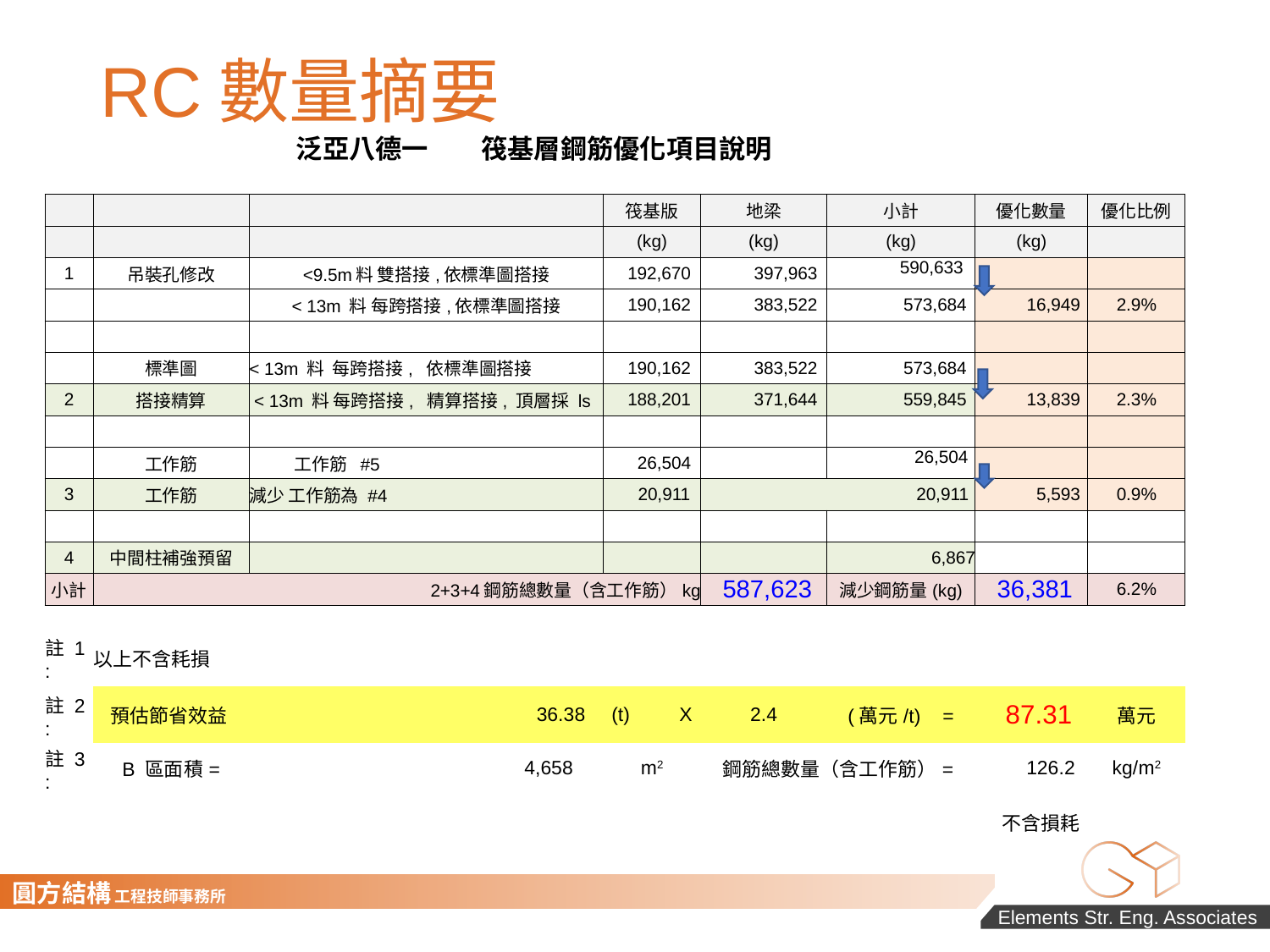

# RC數量摘要
|  | 泛亞八德一　　筏基層鋼筋優化項目說明 |  |  |  |  |  |  |
| --- | --- | --- | --- | --- | --- | --- | --- |
|  |  |  |  |  |  |  |  |
|  |  |  | 筏基版 | 地梁 | 小計 | 優化數量 | 優化比例 |
|  |  |  | (kg) | (kg) | (kg) | (kg) |  |
| 1 | 吊裝孔修改 | <9.5m料 雙搭接,依標準圖搭接 | 192,670 | 397,963 | 590,633 |  |  |
|  |  | < 13m 料 每跨搭接,依標準圖搭接 | 190,162 | 383,522 | 573,684 | 16,949 | 2.9% |
|  |  |  |  |  |  |  |  |
|  | 標準圖 | < 13m 料 每跨搭接, 依標準圖搭接 | 190,162 | 383,522 | 573,684 |  |  |
| 2 | 搭接精算 | < 13m 料 每跨搭接, 精算搭接, 頂層採 ls | 188,201 | 371,644 | 559,845 | 13,839 | 2.3% |
|  |  |  |  |  |  |  |  |
|  | 工作筋 | 工作筋 #5 | 26,504 |  | 26,504 |  |  |
| 3 | 工作筋 | 減少 工作筋為 #4 | 20,911 |  | 20,911 | 5,593 | 0.9% |
|  |  |  |  |  |  |  |  |
| 4 | 中間柱補強預留 |  |  |  | 6,867 |  |  |
| 小計 | 2+3+4鋼筋總數量（含工作筋）kg |  |  | 587,623 | 減少鋼筋量(kg) | 36,381 | 6.2% |
|  |  |  |  |  |  |  |  |
| 註 1 : | 以上不含耗損 |  |  |  |  |  |  |
| 註 2 : | 預估節省效益 | 36.38 | (t) X | 2.4 | (萬元/t) = | 87.31 | 萬元 |
| 註 3 : | B 區面積= | 4,658 | m2 | 鋼筋總數量（含工作筋）= |  | 126.2 | kg/m2 |
|  |  |  |  |  |  | 不含損耗 |  |